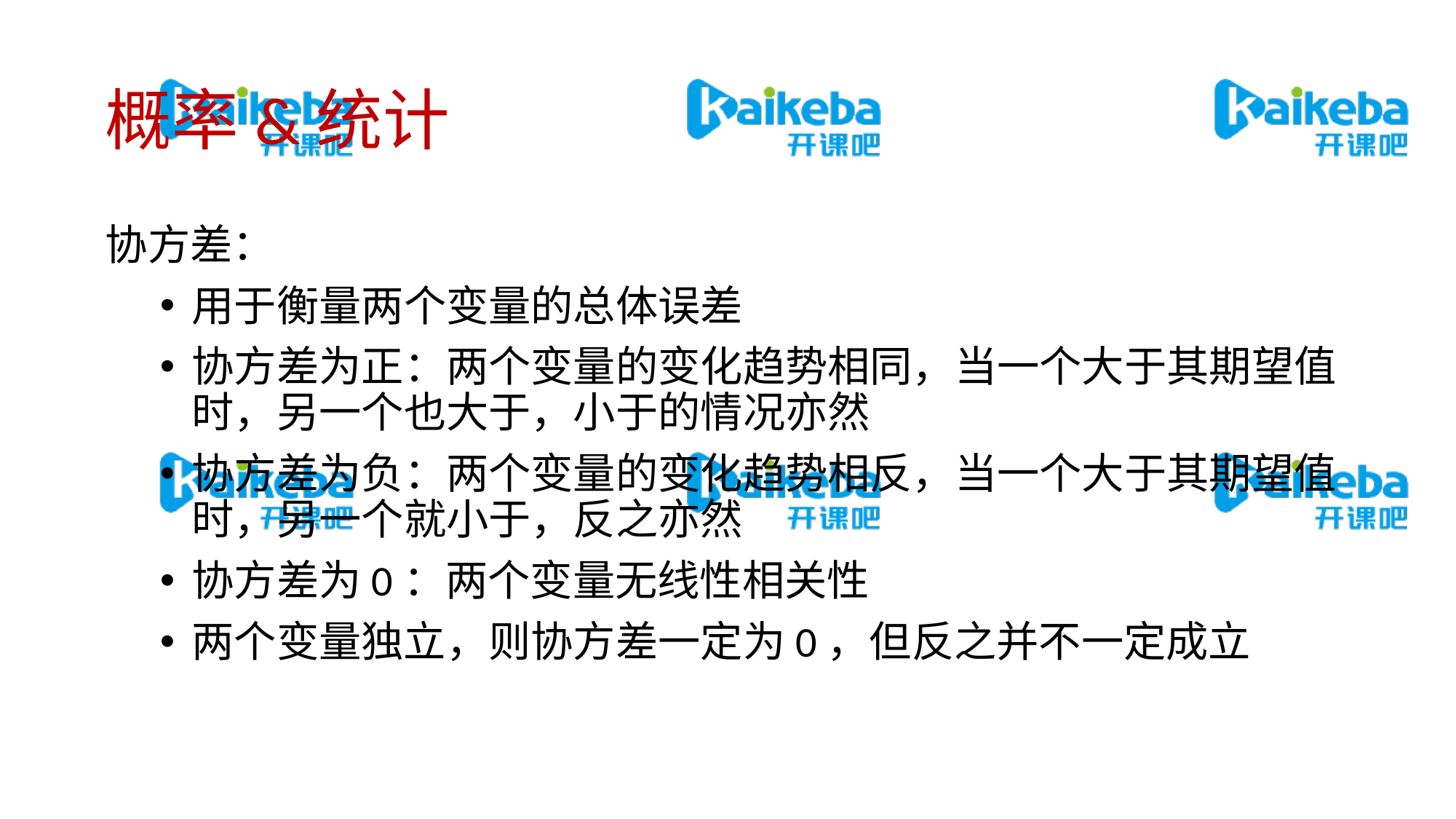

# 概率&统计
协方差：
用于衡量两个变量的总体误差
协方差为正：两个变量的变化趋势相同，当一个大于其期望值时，另一个也大于，小于的情况亦然
协方差为负：两个变量的变化趋势相反，当一个大于其期望值时，另一个就小于，反之亦然
协方差为0：两个变量无线性相关性
两个变量独立，则协方差一定为0，但反之并不一定成立